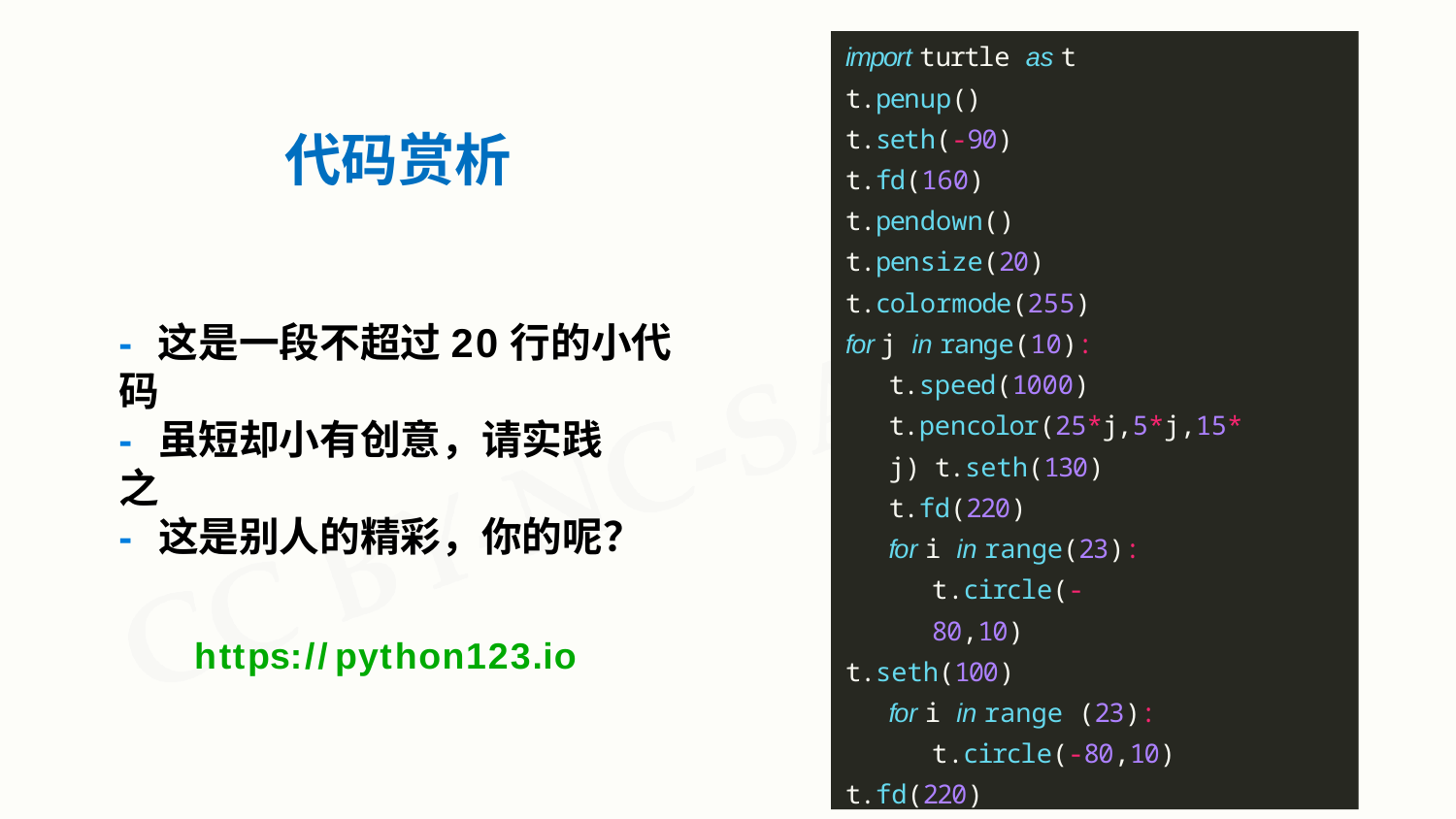

import turtle as t t.penup()
t.seth(-90)
t.fd(160) t.pendown() t.pensize(20) t.colormode(255) for j in range(10):
t.speed(1000) t.pencolor(25*j,5*j,15*j) t.seth(130)
t.fd(220)
for i in range(23): t.circle(-80,10)
t.seth(100)
for i in range (23): t.circle(-80,10)
t.fd(220)
代码赏析

- 这是一段不超过20行的小代码
- 虽短却小有创意，请实践之

- 这是别人的精彩，你的呢？
https://python123.io